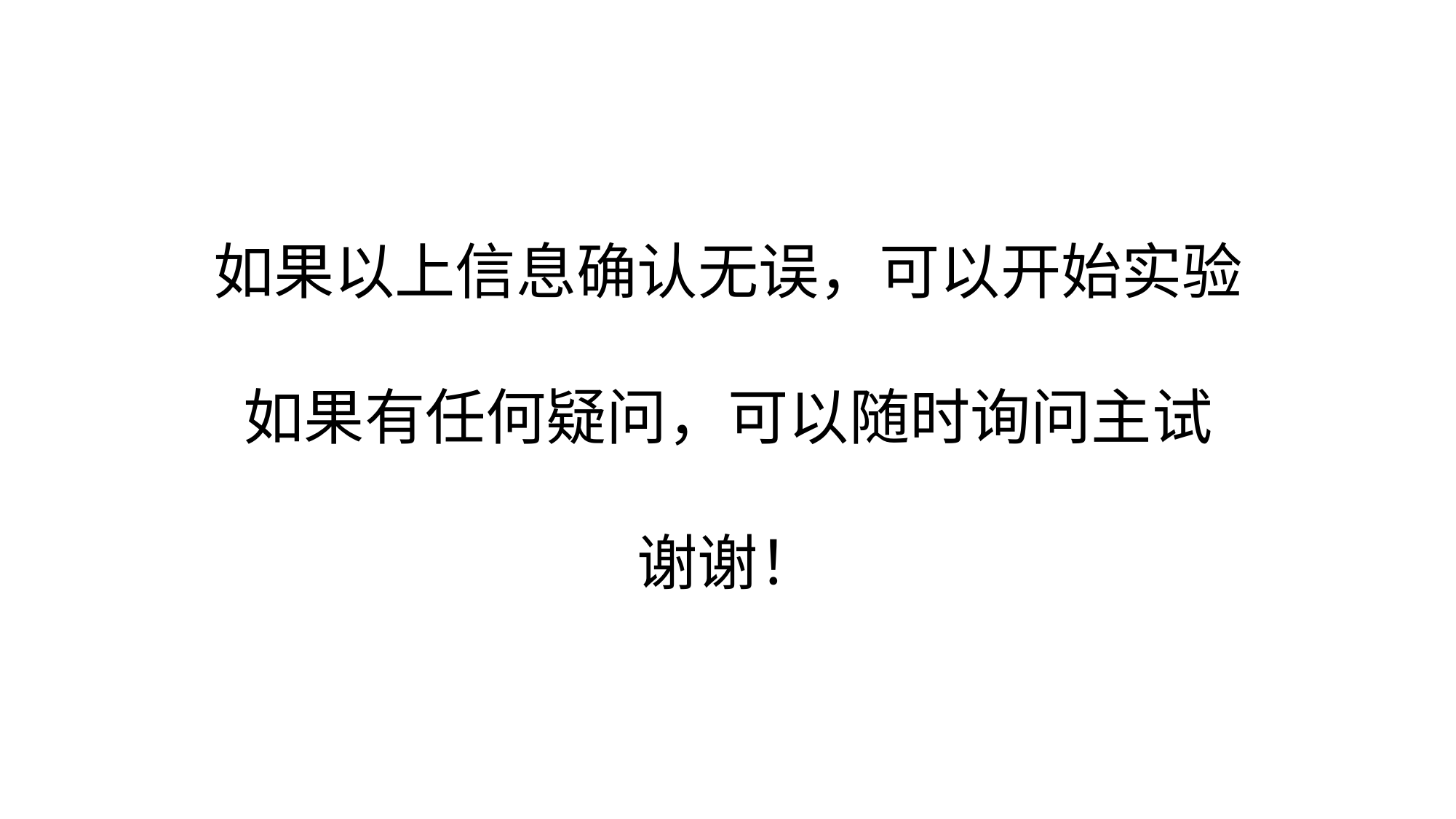

如果以上信息确认无误，可以开始实验

如果有任何疑问，可以随时询问主试

谢谢！